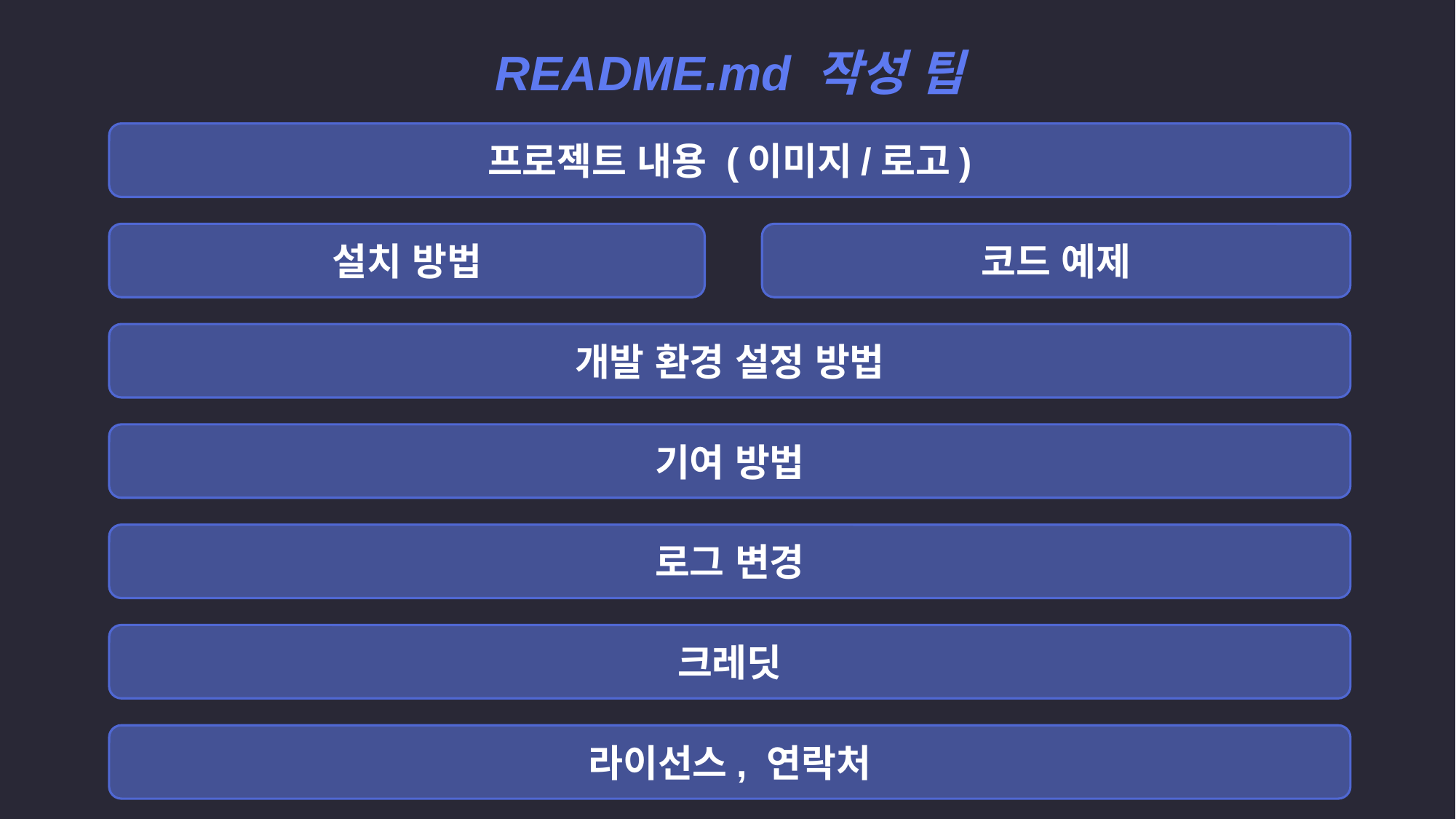

README.md 작성 팁
프로젝트 내용 (이미지/로고)
설치 방법
코드 예제
개발 환경 설정 방법
기여 방법
로그 변경
크레딧
라이선스, 연락처